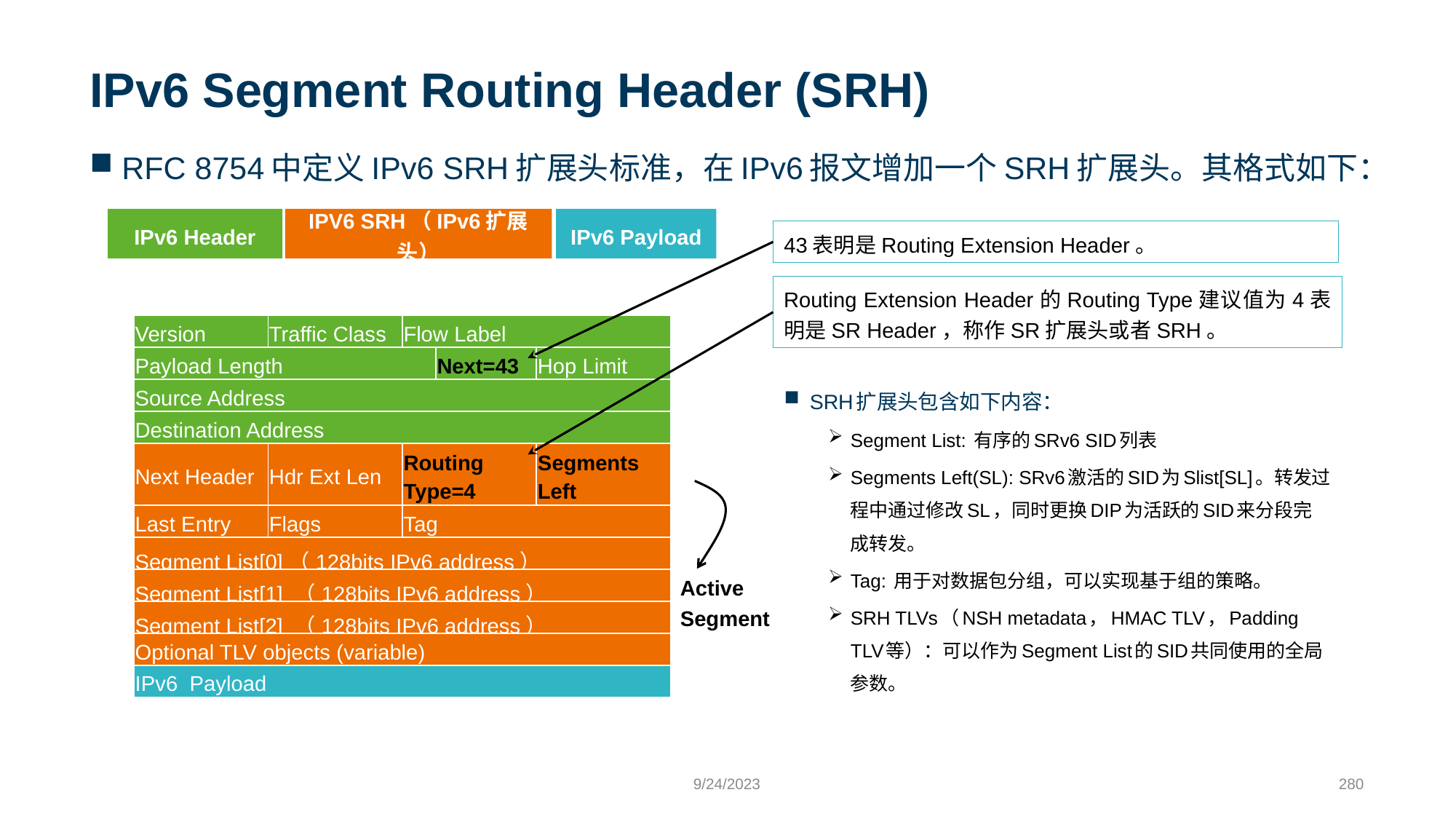

# IPv6 Segment Routing Header (SRH)
RFC 8754中定义IPv6 SRH扩展头标准，在IPv6报文增加一个SRH扩展头。其格式如下：

IPv6 Payload
IPv6 Header
IPV6 SRH（IPv6扩展头）
43表明是Routing Extension Header。

Routing Extension Header的Routing Type建议值为4表明是SR Header，称作SR扩展头或者SRH。
| Version | Traffic Class | Flow Label |  |  |
| --- | --- | --- | --- | --- |
| Payload Length |  |  | Next=43 | Hop Limit |
| Source Address |  |  |  |  |
| Destination Address |  |  |  |  |
| Next Header | Hdr Ext Len | Routing Type=4 |  | Segments Left |
| Last Entry | Flags | Tag |  |  |
| Segment List[0]（128bits IPv6 address） |  |  |  |  |
| Segment List[1] （128bits IPv6 address） |  |  |  |  |
| Segment List[2] （128bits IPv6 address） |  |  |  |  |
| Optional TLV objects (variable) |  |  |  |  |
| IPv6 Payload |  |  |  |  |
SRH扩展头包含如下内容：
Segment List: 有序的SRv6 SID列表
Segments Left(SL): SRv6激活的SID为Slist[SL]。转发过程中通过修改SL，同时更换DIP为活跃的SID来分段完成转发。
Tag: 用于对数据包分组，可以实现基于组的策略。
SRH TLVs（NSH metadata，HMAC TLV，Padding TLV等）：可以作为Segment List的SID共同使用的全局参数。

Active Segment

9/24/2023
280